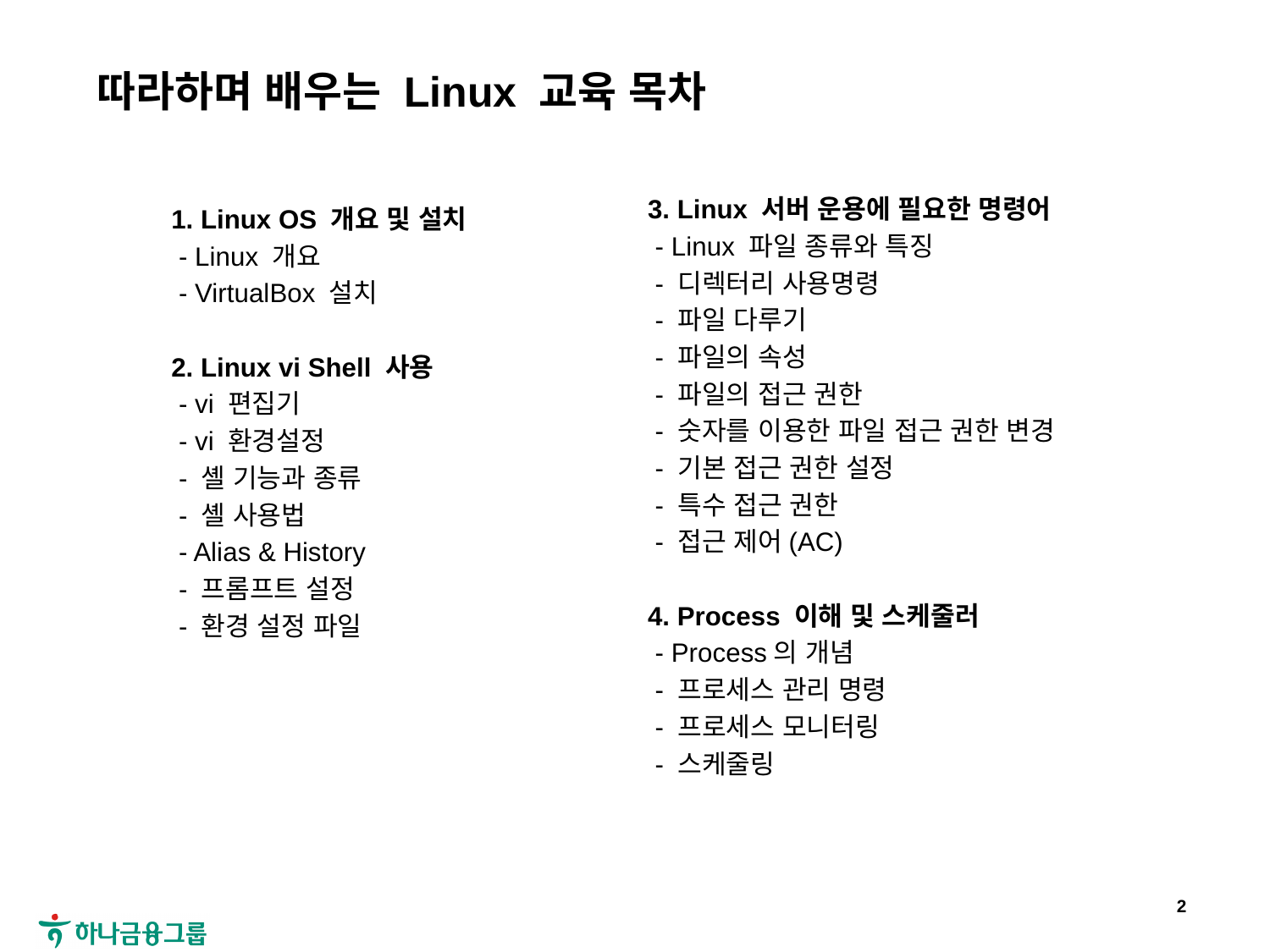

# 따라하며 배우는 Linux 교육 목차
3. Linux 서버 운용에 필요한 명령어
 - Linux 파일 종류와 특징
 - 디렉터리 사용명령
 - 파일 다루기
 - 파일의 속성
 - 파일의 접근 권한
 - 숫자를 이용한 파일 접근 권한 변경
 - 기본 접근 권한 설정
 - 특수 접근 권한
 - 접근 제어(AC)

4. Process 이해 및 스케줄러
 - Process의 개념
 - 프로세스 관리 명령
 - 프로세스 모니터링
 - 스케줄링
1. Linux OS 개요 및 설치
 - Linux 개요
 - VirtualBox 설치

2. Linux vi Shell 사용
 - vi 편집기
 - vi 환경설정
 - 셸 기능과 종류
 - 셸 사용법
 - Alias & History
 - 프롬프트 설정
 - 환경 설정 파일